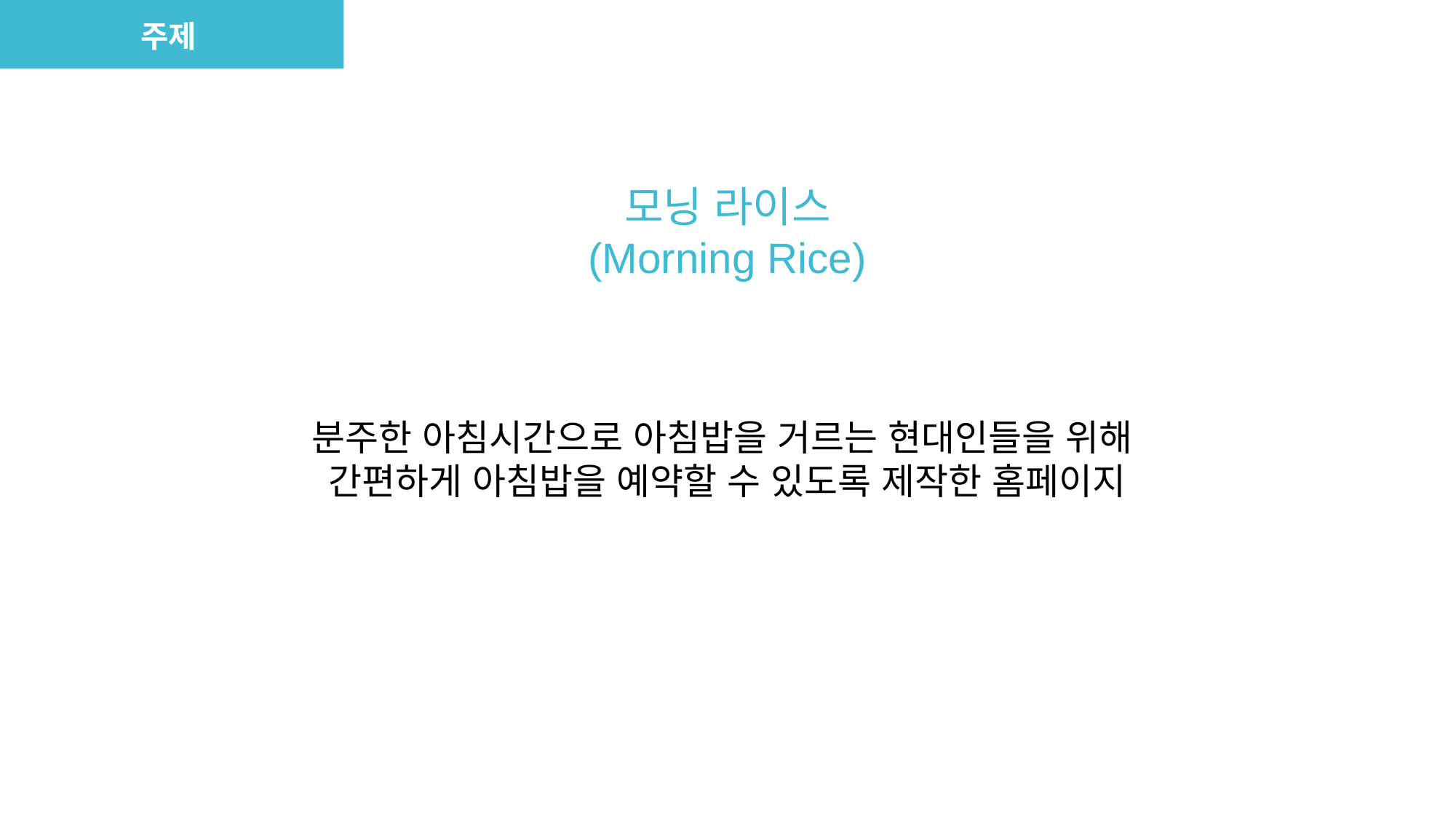

주제
모닝 라이스
(Morning Rice)
분주한 아침시간으로 아침밥을 거르는 현대인들을 위해
간편하게 아침밥을 예약할 수 있도록 제작한 홈페이지